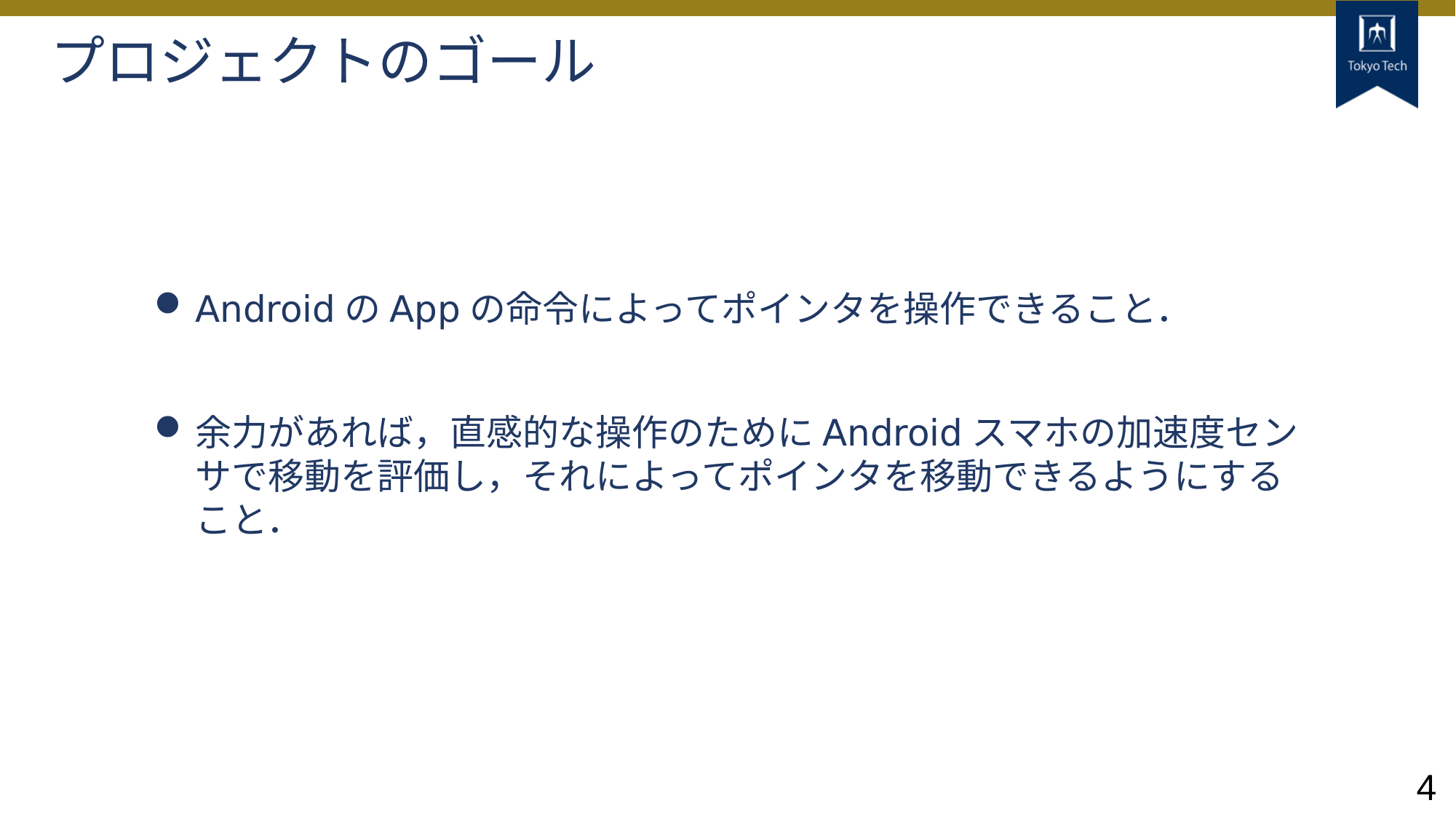

# プロジェクトのゴール
AndroidのAppの命令によってポインタを操作できること．

余力があれば，直感的な操作のためにAndroidスマホの加速度センサで移動を評価し，それによってポインタを移動できるようにすること．